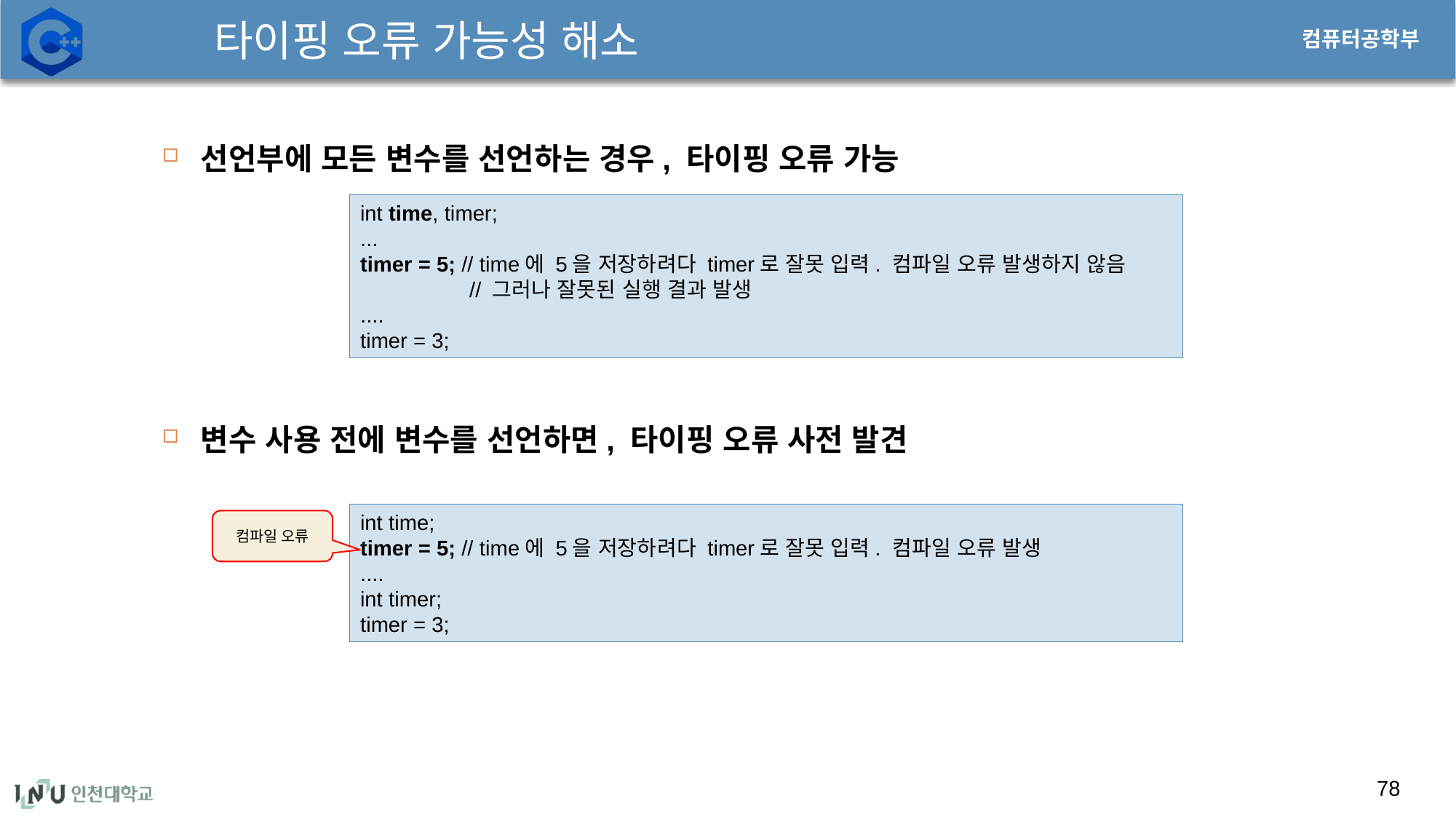

# 타이핑 오류 가능성 해소
78
선언부에 모든 변수를 선언하는 경우, 타이핑 오류 가능

변수 사용 전에 변수를 선언하면, 타이핑 오류 사전 발견
int time, timer;
...
timer = 5; // time에 5을 저장하려다 timer로 잘못 입력. 컴파일 오류 발생하지 않음
	// 그러나 잘못된 실행 결과 발생
....
timer = 3;
int time;
timer = 5; // time에 5을 저장하려다 timer로 잘못 입력. 컴파일 오류 발생
....
int timer;
timer = 3;
컴파일 오류